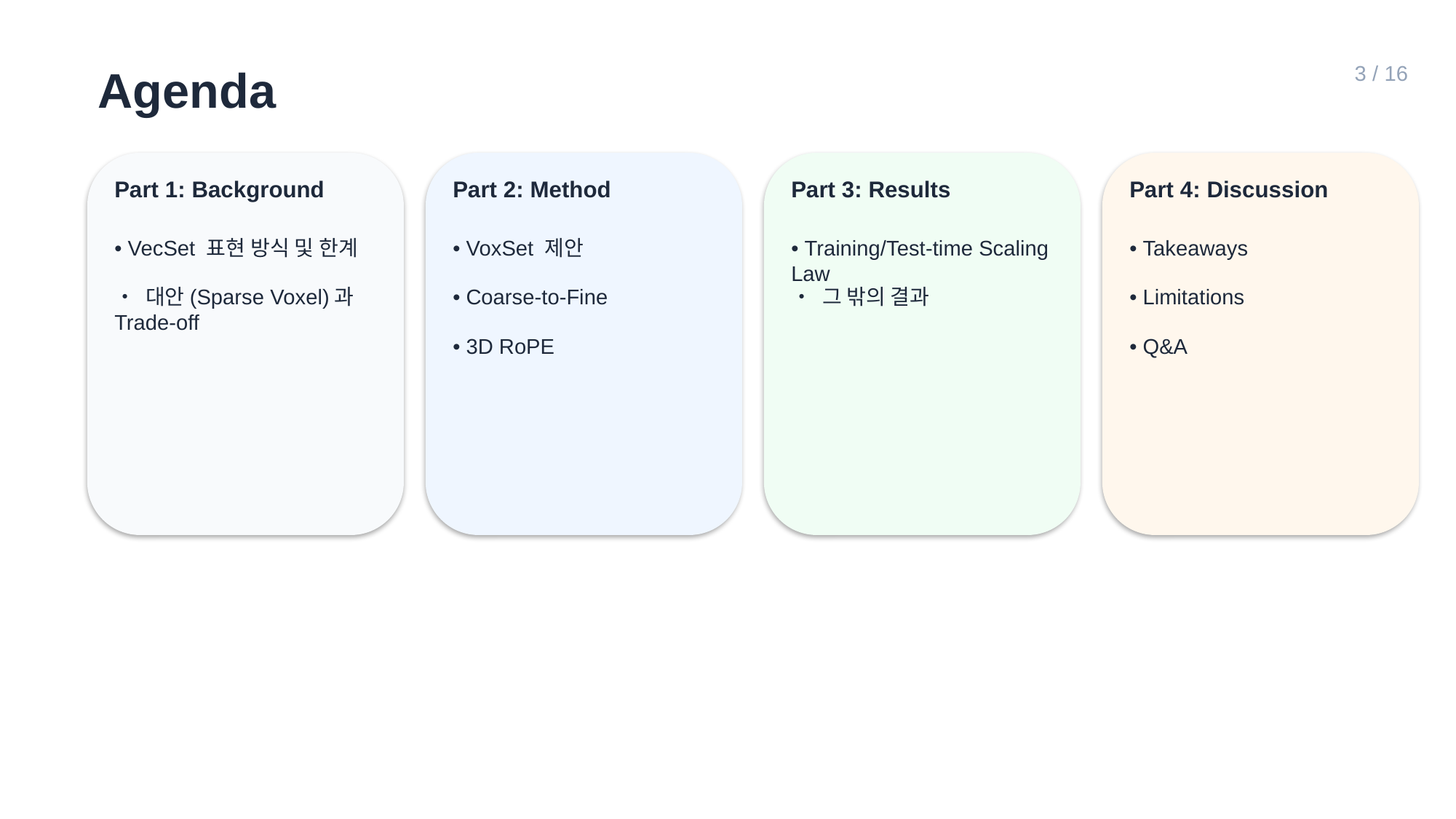

Agenda
3 / 16

Part 1: Background
Part 2: Method
Part 3: Results
Part 4: Discussion
• VecSet 표현 방식 및 한계
• VoxSet 제안
• Training/Test-time Scaling Law
• Takeaways
• 대안(Sparse Voxel)과 Trade-off
• Coarse-to-Fine
• 그 밖의 결과
• Limitations
• 3D RoPE
• Q&A